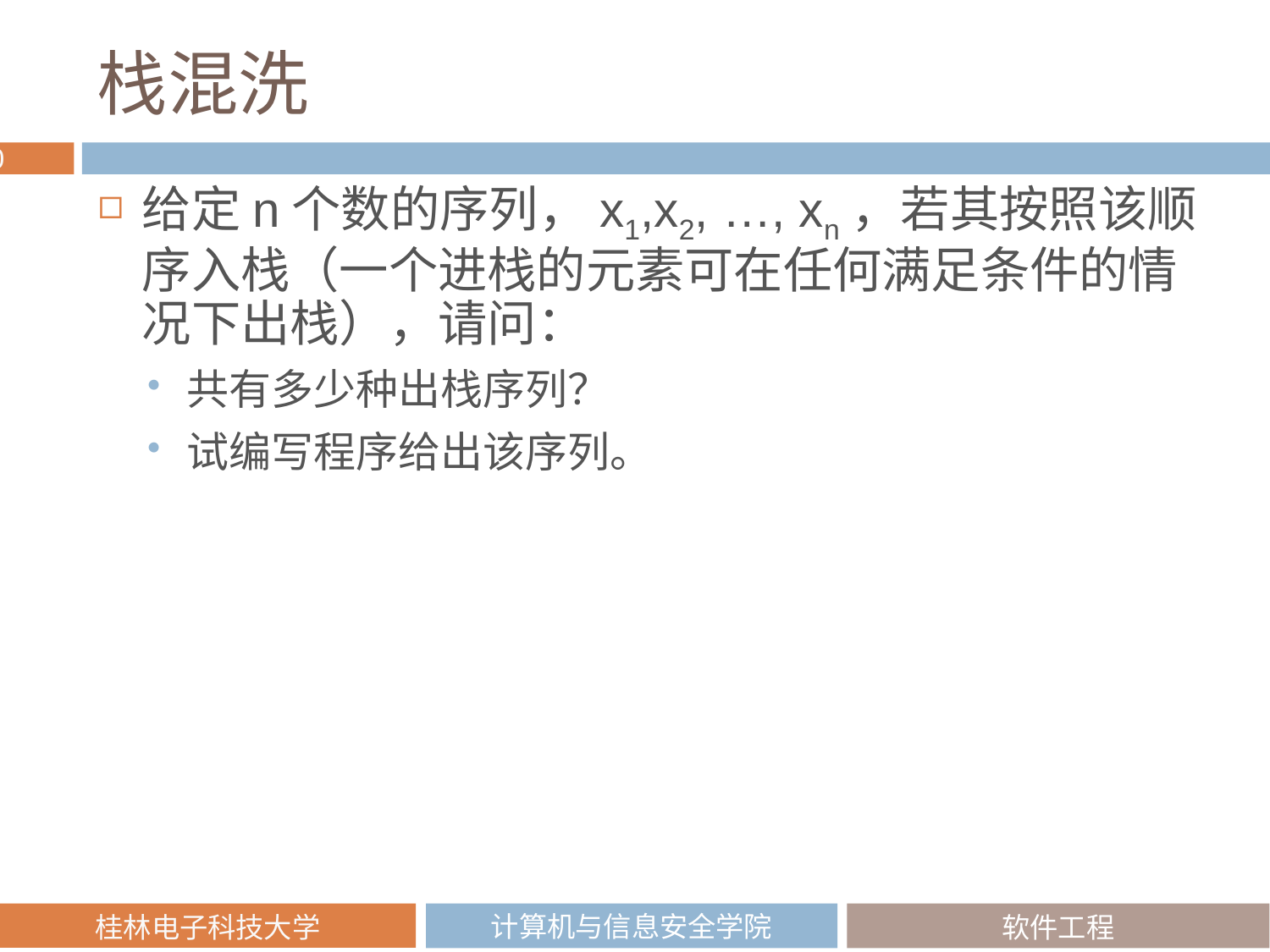

# 栈混洗
给定n个数的序列，x1,x2, …, xn，若其按照该顺序入栈（一个进栈的元素可在任何满足条件的情况下出栈），请问：
共有多少种出栈序列？
试编写程序给出该序列。